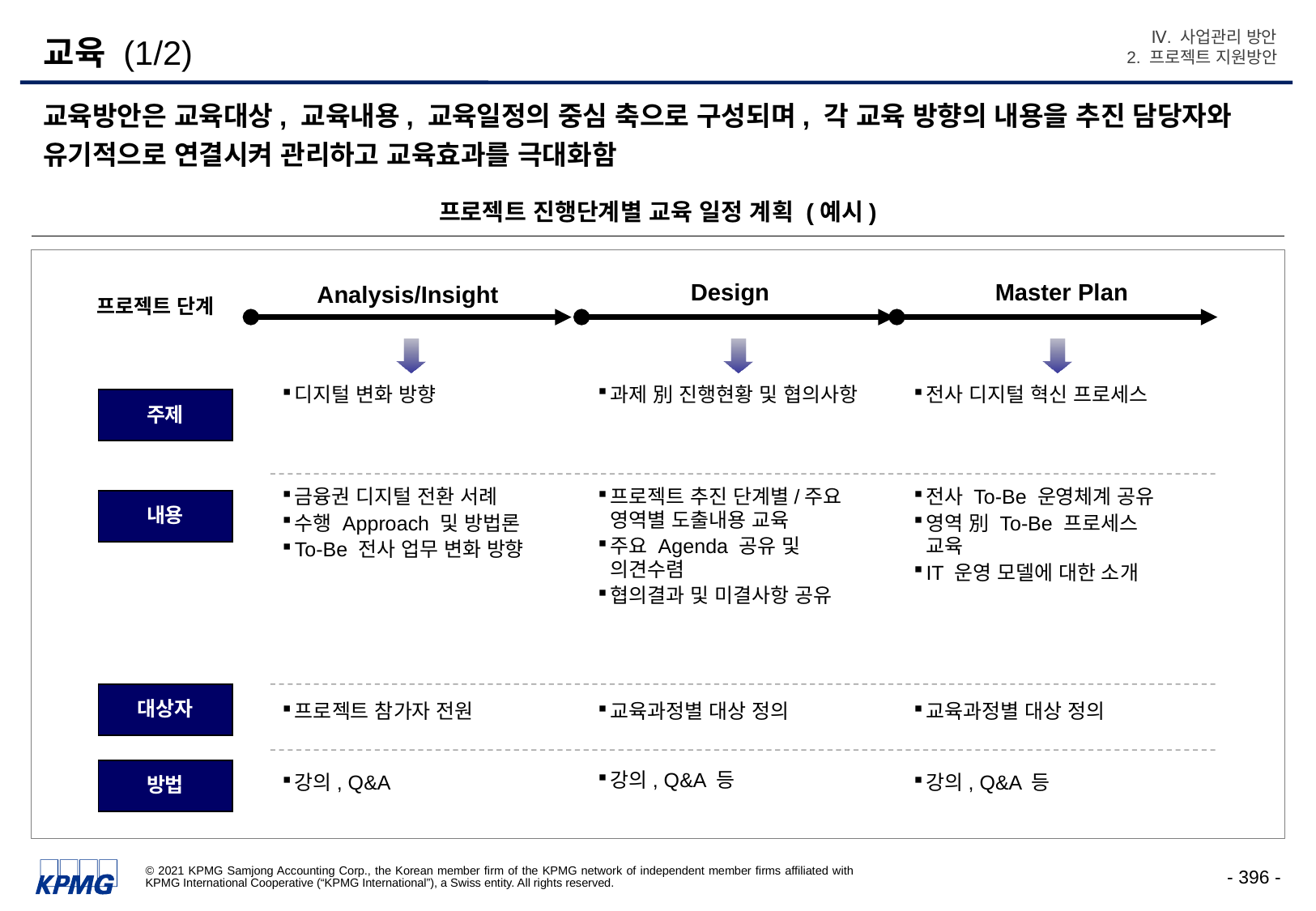

Ⅳ. 사업관리 방안
2. 프로젝트 지원방안
# 교육 (1/2)
교육방안은 교육대상, 교육내용, 교육일정의 중심 축으로 구성되며, 각 교육 방향의 내용을 추진 담당자와 유기적으로 연결시켜 관리하고 교육효과를 극대화함
프로젝트 진행단계별 교육 일정 계획 (예시)

Analysis/Insight
Design
Master Plan
프로젝트 단계

과제 別 진행현황 및 협의사항
디지털 변화 방향

전사 디지털 혁신 프로세스
주제

금융권 디지털 전환 서례
수행 Approach 및 방법론
To-Be 전사 업무 변화 방향

프로젝트 추진 단계별/주요 영역별 도출내용 교육
주요 Agenda 공유 및 의견수렴
협의결과 및 미결사항 공유
전사 To-Be 운영체계 공유
영역 別 To-Be 프로세스 교육
IT 운영 모델에 대한 소개
내용
대상자

프로젝트 참가자 전원
교육과정별 대상 정의
교육과정별 대상 정의

방법
강의, Q&A 등
강의, Q&A
강의, Q&A 등